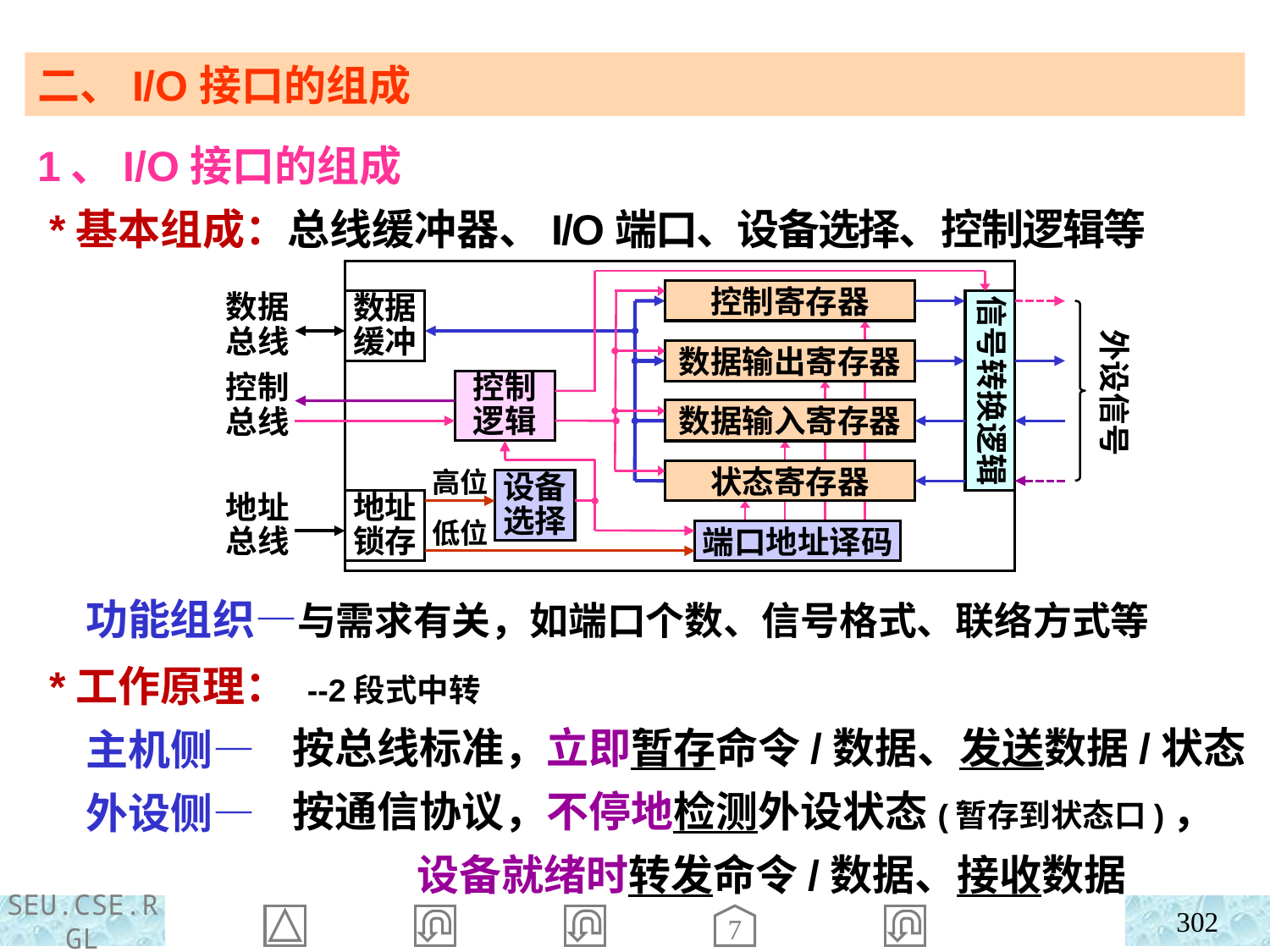

二、I/O接口的组成
1、I/O接口的组成
 *基本组成：总线缓冲器、I/O端口、设备选择、控制逻辑等

数据缓冲
数据总线

外设信号
控制总线
地址锁存
地址总线
信号转换逻辑
控制寄存器
数据输出寄存器
数据输入寄存器
状态寄存器
控制逻辑
设备选择
高位
低位
端口地址译码
    功能组织—与需求有关，如端口个数、信号格式、联络方式等
 *工作原理： --2段式中转
    主机侧—
    外设侧—
按总线标准，立即暂存命令/数据、发送数据/状态
按通信协议，不停地检测外设状态(暂存到状态口)，
            设备就绪时转发命令/数据、接收数据
302

7